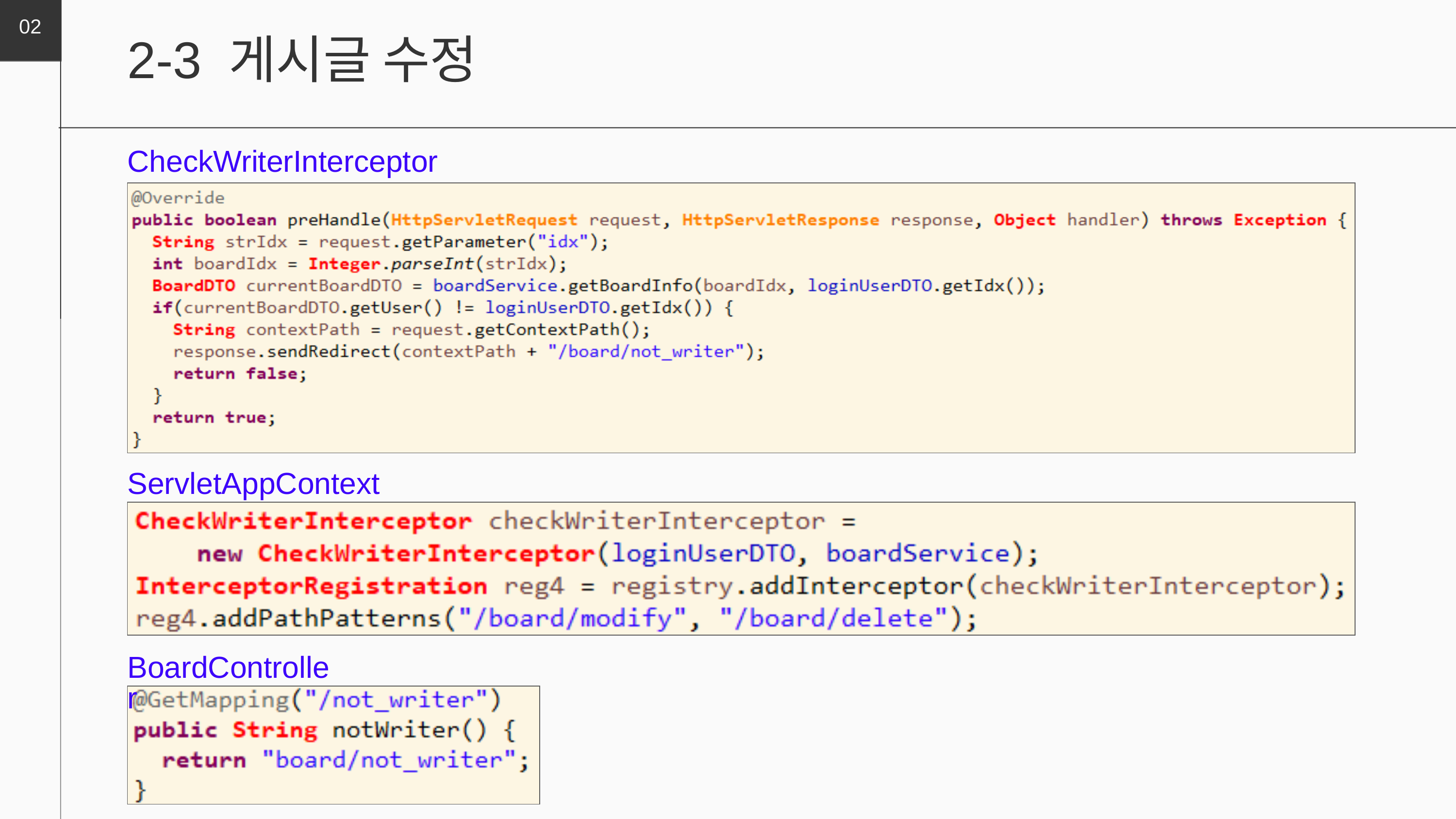

02

2-3 게시글 수정

CheckWriterInterceptor

ServletAppContext

BoardController